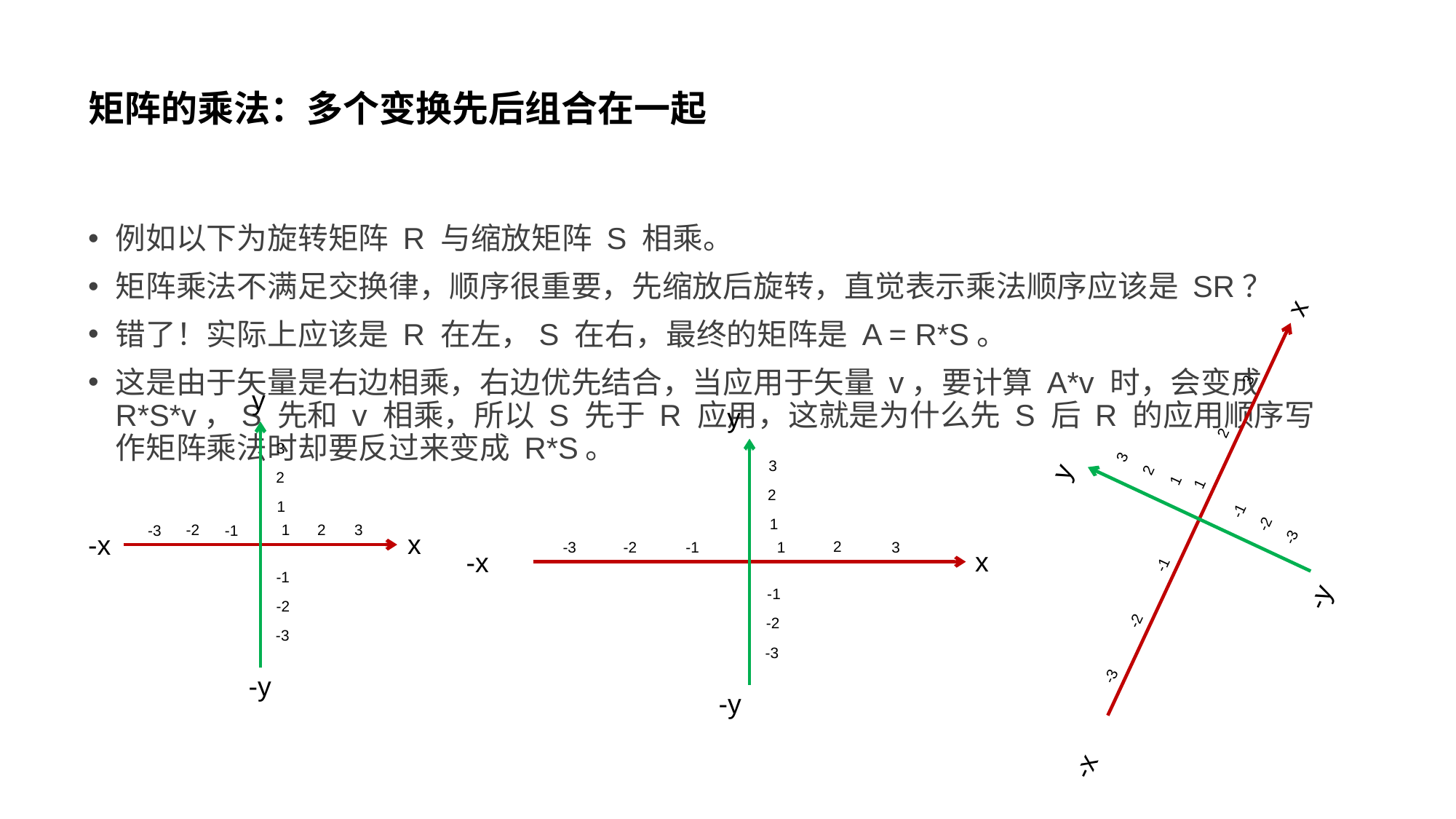

# 矩阵的乘法：多个变换先后组合在一起
例如以下为旋转矩阵 R 与缩放矩阵 S 相乘。
矩阵乘法不满足交换律，顺序很重要，先缩放后旋转，直觉表示乘法顺序应该是 SR？
错了！实际上应该是 R 在左，S 在右，最终的矩阵是 A = R*S。
这是由于矢量是右边相乘，右边优先结合，当应用于矢量 v，要计算 A*v 时，会变成 R*S*v，S 先和 v 相乘，所以 S 先于 R 应用，这就是为什么先 S 后 R 的应用顺序写作矩阵乘法时却要反过来变成 R*S。
y
3
2
1
-1
-2
-3
-y
2
-2
1
3
-3
-1
x
-x
y
3
2
1
-1
-2
-3
-y
2
-2
1
3
-3
-1
x
-x
y
3
2
1
-1
-2
-3
-y
2
-2
1
3
-3
-1
x
-x